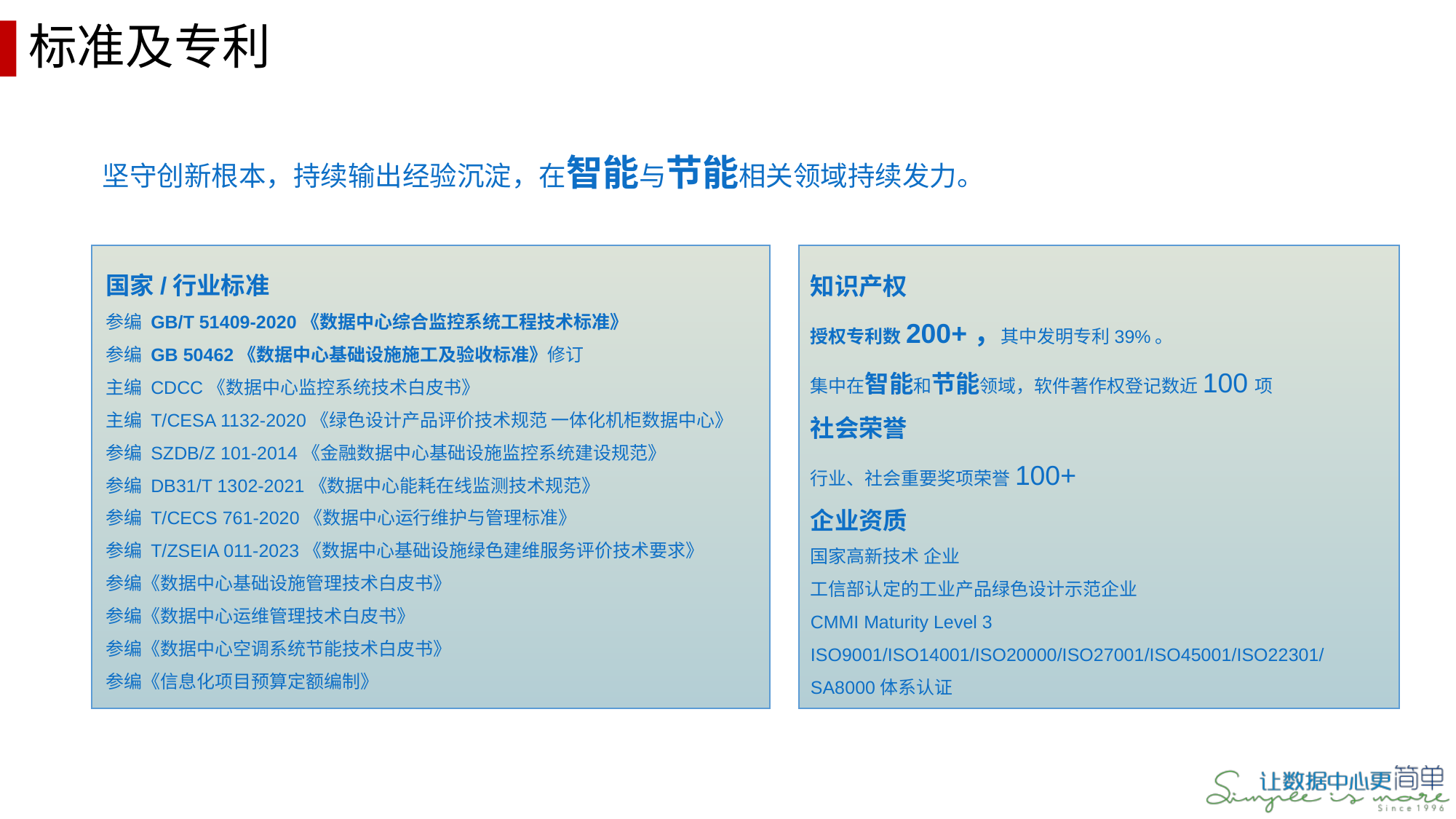

标准及专利

坚守创新根本，持续输出经验沉淀，在智能与节能相关领域持续发力。

国家/行业标准
参编 GB/T 51409-2020《数据中心综合监控系统工程技术标准》
参编 GB 50462《数据中心基础设施施工及验收标准》修订
主编 CDCC《数据中心监控系统技术白皮书》
主编 T/CESA 1132-2020《绿色设计产品评价技术规范 一体化机柜数据中心》
参编 SZDB/Z 101-2014《金融数据中心基础设施监控系统建设规范》
参编 DB31/T 1302-2021《数据中心能耗在线监测技术规范》
参编 T/CECS 761-2020《数据中心运行维护与管理标准》
参编 T/ZSEIA 011-2023《数据中心基础设施绿色建维服务评价技术要求》
参编《数据中心基础设施管理技术白皮书》
参编《数据中心运维管理技术白皮书》
参编《数据中心空调系统节能技术白皮书》
参编《信息化项目预算定额编制》
知识产权
授权专利数200+，其中发明专利39%。
集中在智能和节能领域，软件著作权登记数近100项
社会荣誉
行业、社会重要奖项荣誉100+
企业资质
国家高新技术 企业
工信部认定的工业产品绿色设计示范企业
CMMI Maturity Level 3
ISO9001/ISO14001/ISO20000/ISO27001/ISO45001/ISO22301/SA8000体系认证